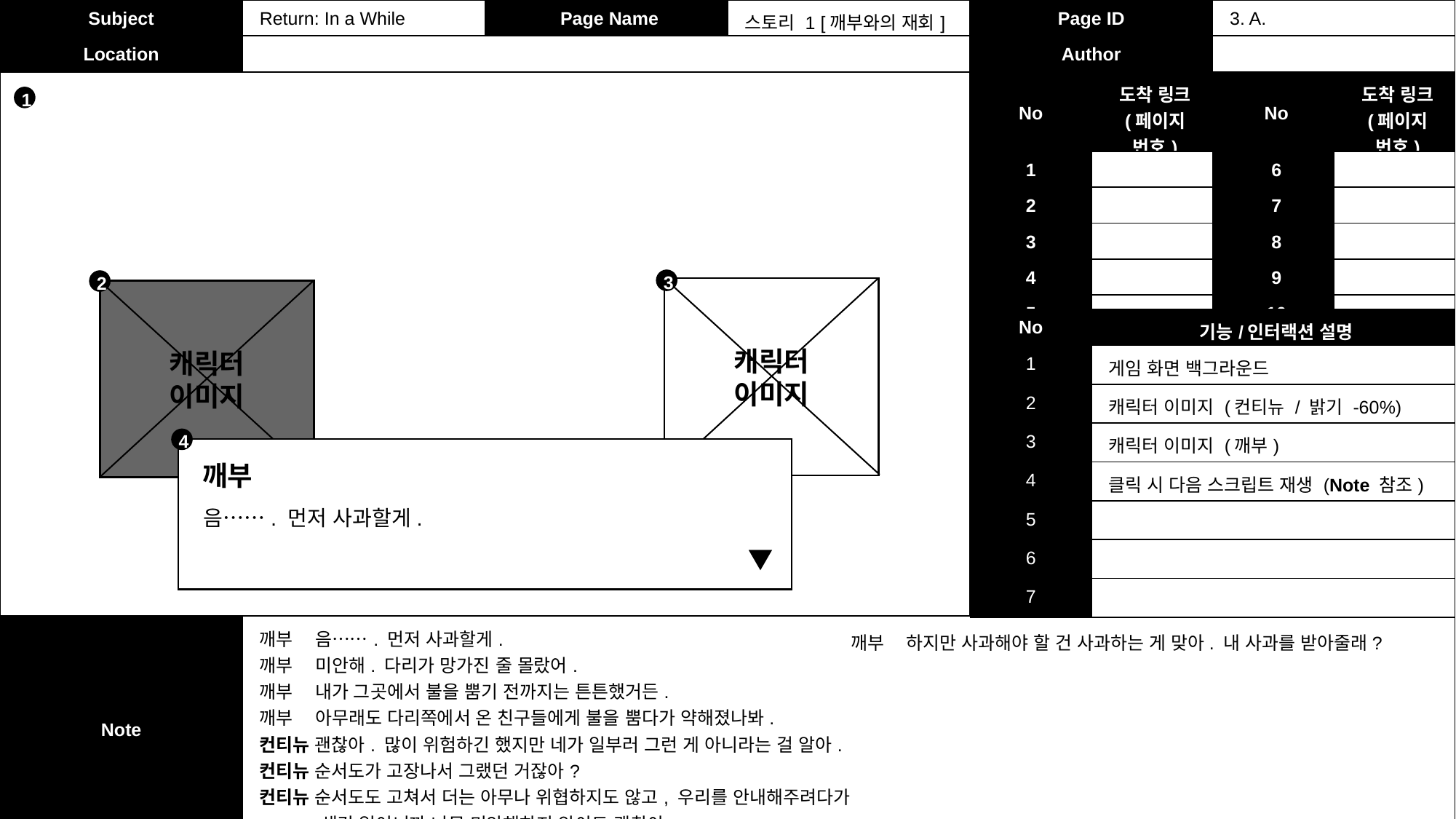

| Subject | Return: In a While | Page Name | 스토리 1 [깨부와의 재회] | Page ID | 3. A. |
| --- | --- | --- | --- | --- | --- |
| Location |  |  |  | Author |  |

| No | 도착 링크 (페이지 번호) | No | 도착 링크 (페이지 번호) |
| --- | --- | --- | --- |
| 1 |  | 6 |  |
| 2 |  | 7 |  |
| 3 |  | 8 |  |
| 4 |  | 9 |  |
| 5 |  | 10 |  |
1
3
2

캐릭터
이미지

캐릭터
이미지
| No | 기능/인터랙션 설명 |
| --- | --- |
| 1 | 게임 화면 백그라운드 |
| 2 | 캐릭터 이미지 (컨티뉴 / 밝기 -60%) |
| 3 | 캐릭터 이미지 (깨부) |
| 4 | 클릭 시 다음 스크립트 재생 (Note 참조) |
| 5 |  |
| 6 |  |
| 7 |  |
4

깨부
음……. 먼저 사과할게.

| Note | 깨부 음……. 먼저 사과할게. 깨부 미안해. 다리가 망가진 줄 몰랐어. 깨부 내가 그곳에서 불을 뿜기 전까지는 튼튼했거든. 깨부 아무래도 다리쪽에서 온 친구들에게 불을 뿜다가 약해졌나봐. 컨티뉴 괜찮아. 많이 위험하긴 했지만 네가 일부러 그런 게 아니라는 걸 알아. 컨티뉴 순서도가 고장나서 그랬던 거잖아? 컨티뉴 순서도도 고쳐서 더는 아무나 위협하지도 않고, 우리를 안내해주려다가 생긴 일이니까 너무 미안해하지 않아도 괜찮아. |
| --- | --- |
깨부     하지만 사과해야 할 건 사과하는 게 맞아. 내 사과를 받아줄래?